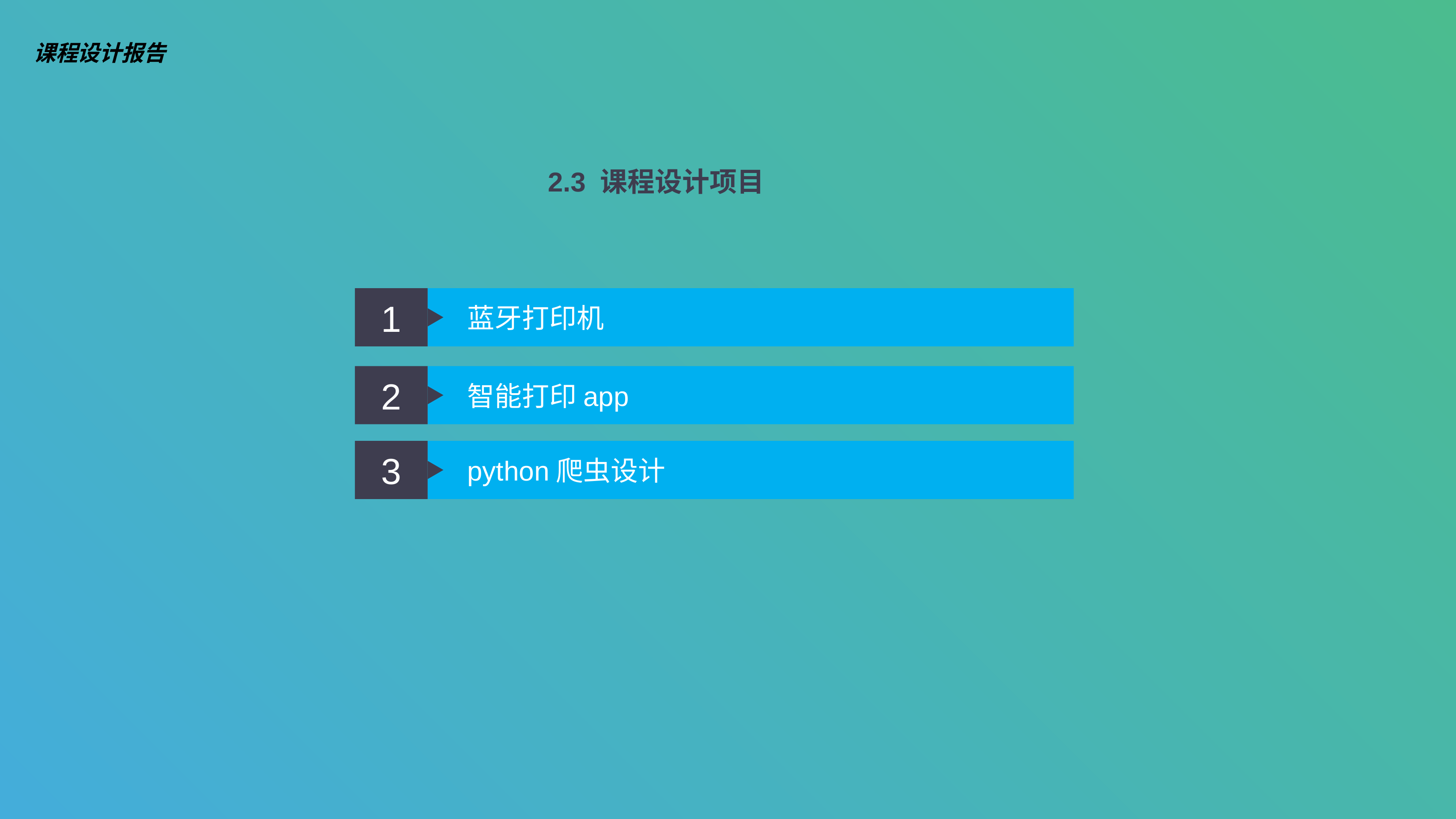

课程设计报告
2.3 课程设计项目
1
蓝牙打印机

2
智能打印app

3
python爬虫设计